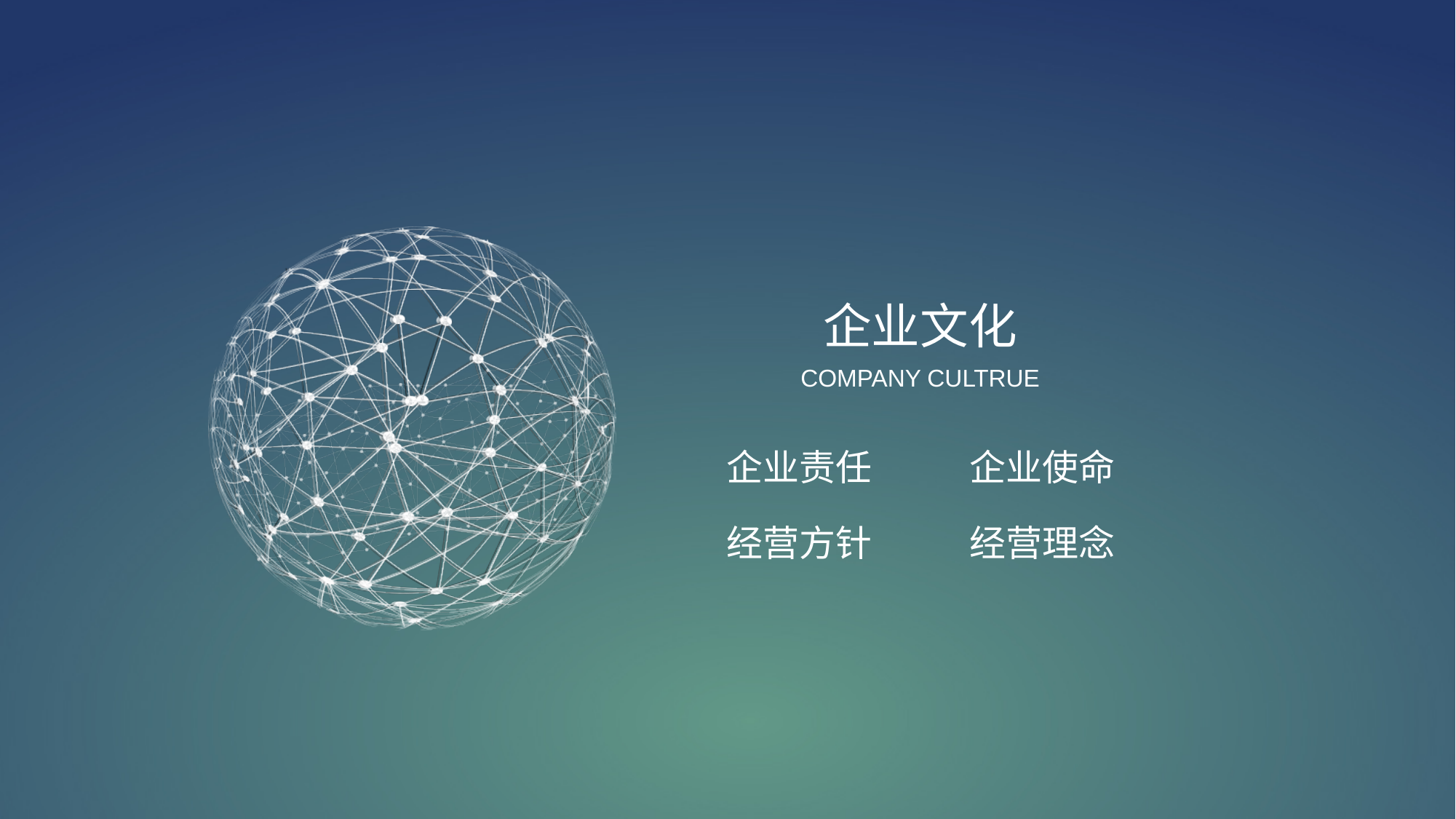

企业文化
COMPANY CULTRUE
企业责任
企业使命
经营方针
经营理念